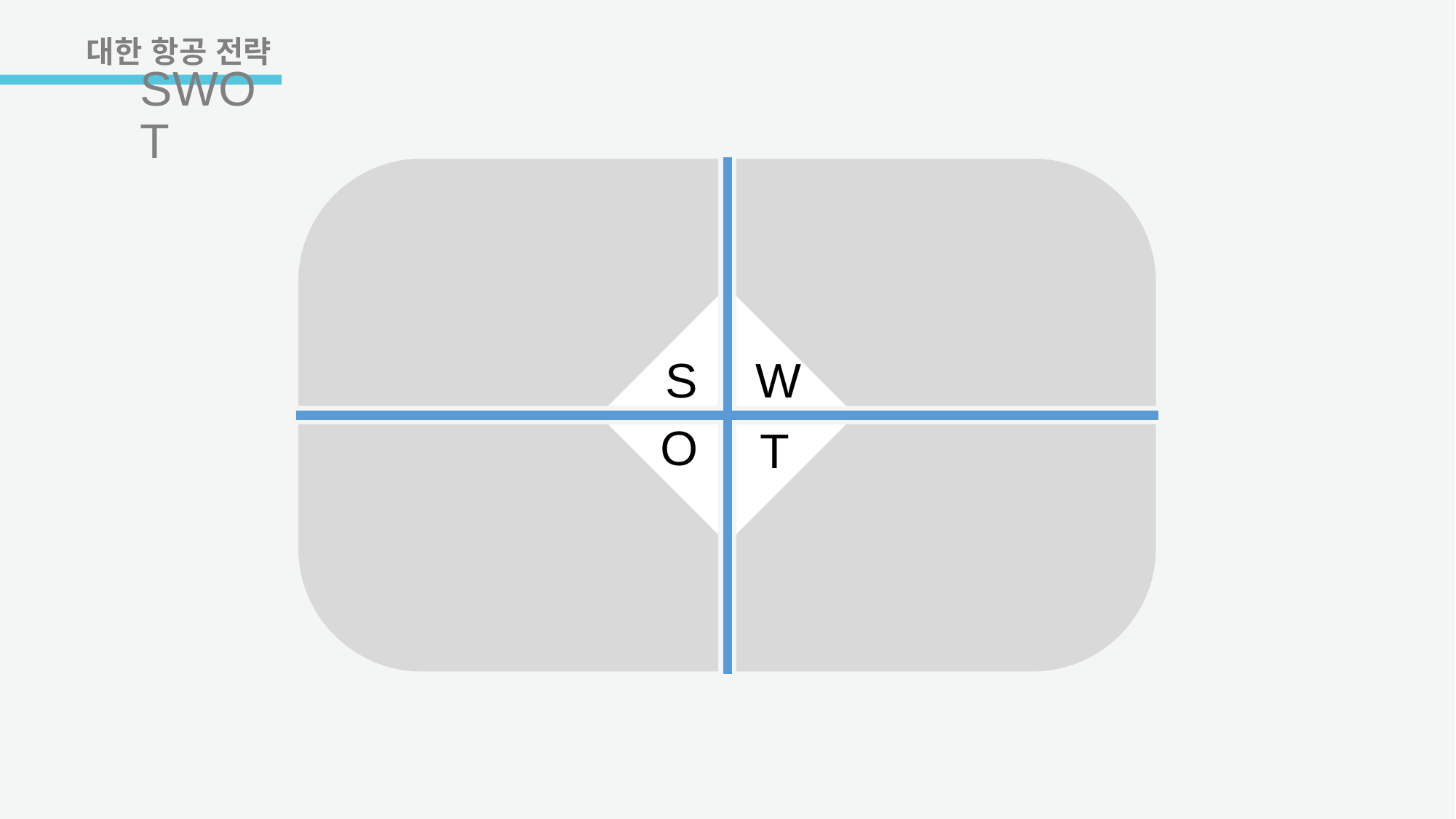

대한 항공 전략

# SWOT

S
W
T

O